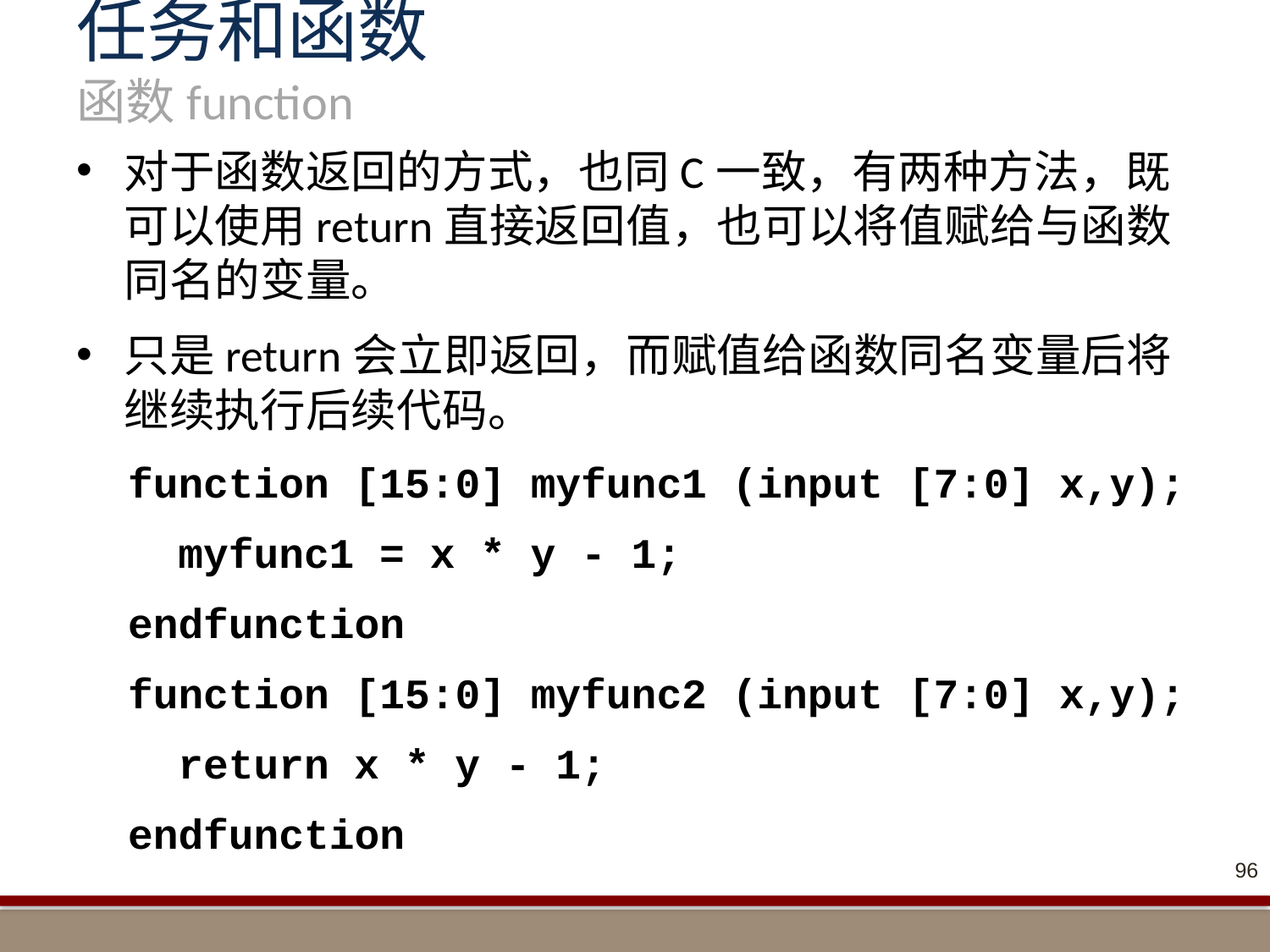

# 任务和函数 函数function
对于函数返回的方式，也同C一致，有两种方法，既可以使用return直接返回值，也可以将值赋给与函数同名的变量。
只是return会立即返回，而赋值给函数同名变量后将继续执行后续代码。
function [15:0] myfunc1 (input [7:0] x,y);
  myfunc1 = x * y - 1;
endfunction
function [15:0] myfunc2 (input [7:0] x,y);
  return x * y - 1;
endfunction
96